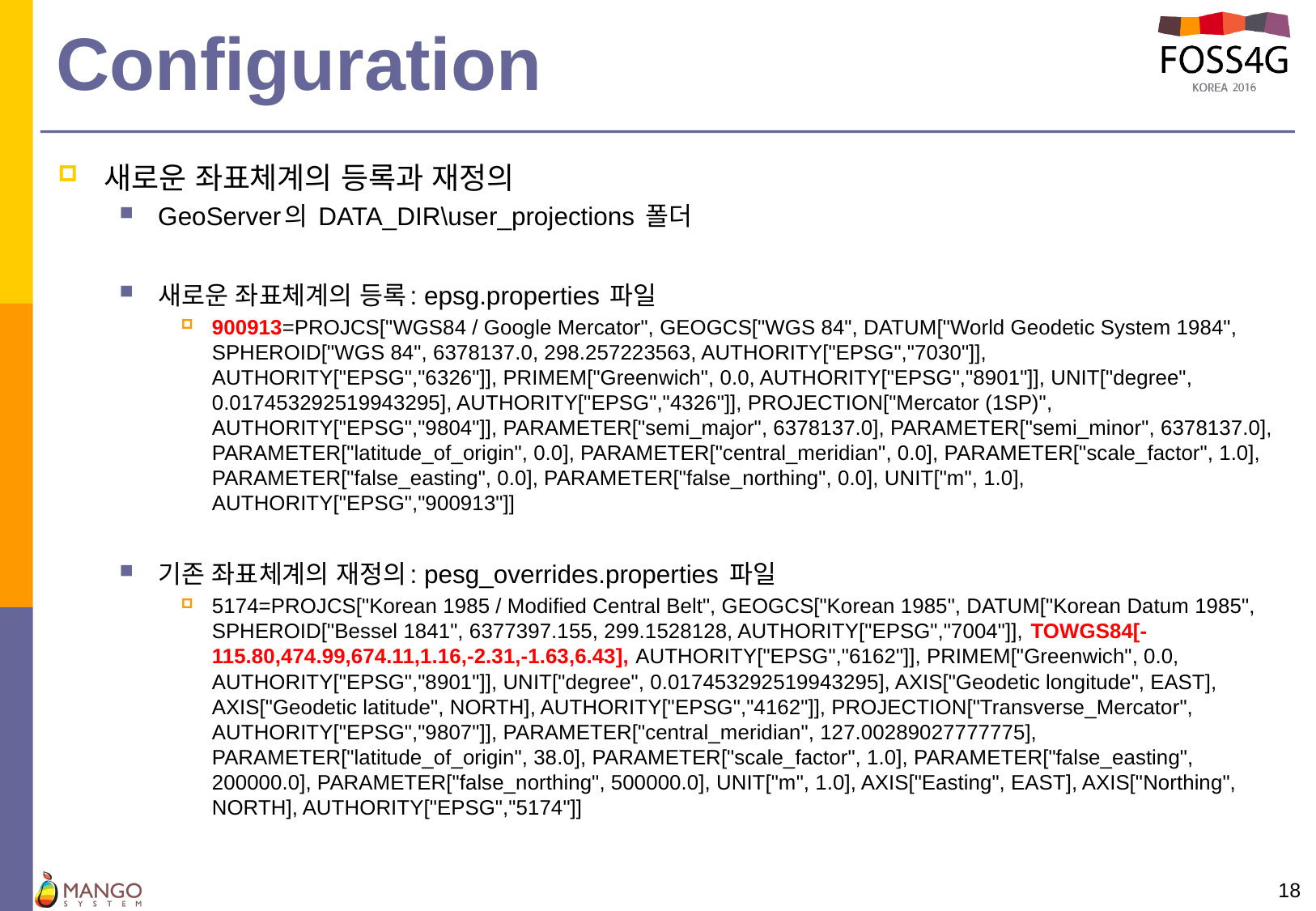

# Configuration
새로운 좌표체계의 등록과 재정의
GeoServer의 DATA_DIR\user_projections 폴더

새로운 좌표체계의 등록: epsg.properties 파일
900913=PROJCS["WGS84 / Google Mercator", GEOGCS["WGS 84", DATUM["World Geodetic System 1984", SPHEROID["WGS 84", 6378137.0, 298.257223563, AUTHORITY["EPSG","7030"]], AUTHORITY["EPSG","6326"]], PRIMEM["Greenwich", 0.0, AUTHORITY["EPSG","8901"]], UNIT["degree", 0.017453292519943295], AUTHORITY["EPSG","4326"]], PROJECTION["Mercator (1SP)", AUTHORITY["EPSG","9804"]], PARAMETER["semi_major", 6378137.0], PARAMETER["semi_minor", 6378137.0], PARAMETER["latitude_of_origin", 0.0], PARAMETER["central_meridian", 0.0], PARAMETER["scale_factor", 1.0], PARAMETER["false_easting", 0.0], PARAMETER["false_northing", 0.0], UNIT["m", 1.0], AUTHORITY["EPSG","900913"]]

기존 좌표체계의 재정의: pesg_overrides.properties 파일
5174=PROJCS["Korean 1985 / Modified Central Belt", GEOGCS["Korean 1985", DATUM["Korean Datum 1985", SPHEROID["Bessel 1841", 6377397.155, 299.1528128, AUTHORITY["EPSG","7004"]], TOWGS84[-115.80,474.99,674.11,1.16,-2.31,-1.63,6.43], AUTHORITY["EPSG","6162"]], PRIMEM["Greenwich", 0.0, AUTHORITY["EPSG","8901"]], UNIT["degree", 0.017453292519943295], AXIS["Geodetic longitude", EAST], AXIS["Geodetic latitude", NORTH], AUTHORITY["EPSG","4162"]], PROJECTION["Transverse_Mercator", AUTHORITY["EPSG","9807"]], PARAMETER["central_meridian", 127.00289027777775], PARAMETER["latitude_of_origin", 38.0], PARAMETER["scale_factor", 1.0], PARAMETER["false_easting", 200000.0], PARAMETER["false_northing", 500000.0], UNIT["m", 1.0], AXIS["Easting", EAST], AXIS["Northing", NORTH], AUTHORITY["EPSG","5174"]]
18